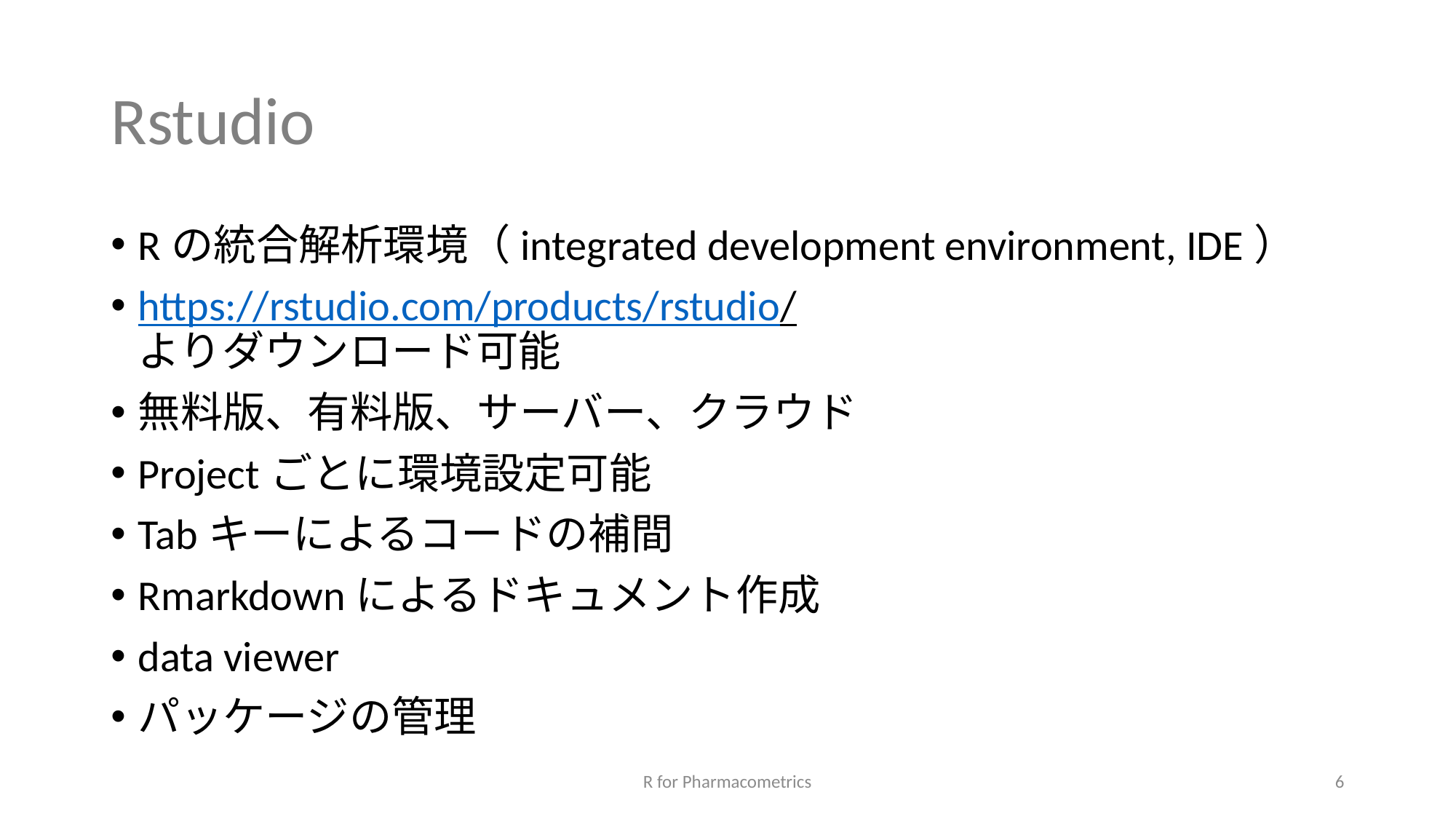

# Rstudio
Rの統合解析環境（integrated development environment, IDE）
https://rstudio.com/products/rstudio/
よりダウンロード可能
無料版、有料版、サーバー、クラウド
Projectごとに環境設定可能
Tabキーによるコードの補間
Rmarkdownによるドキュメント作成
data viewer
パッケージの管理

R for Pharmacometrics
6